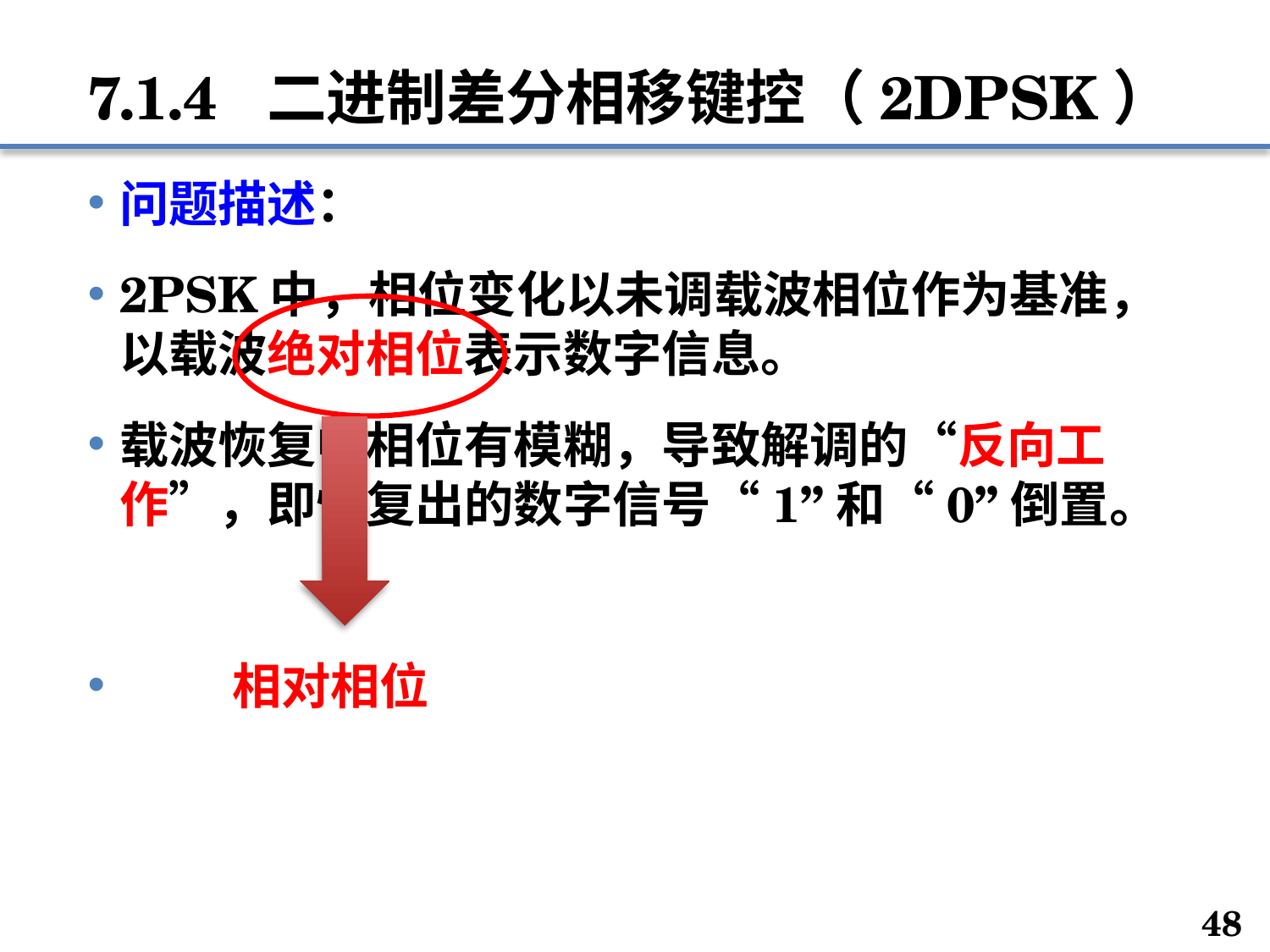

# 7.1.4  二进制差分相移键控（2DPSK）
问题描述：
2PSK中，相位变化以未调载波相位作为基准，以载波绝对相位表示数字信息。
载波恢复中相位有模糊，导致解调的“反向工作”，即恢复出的数字信号“1”和“0”倒置。

         相对相位

48